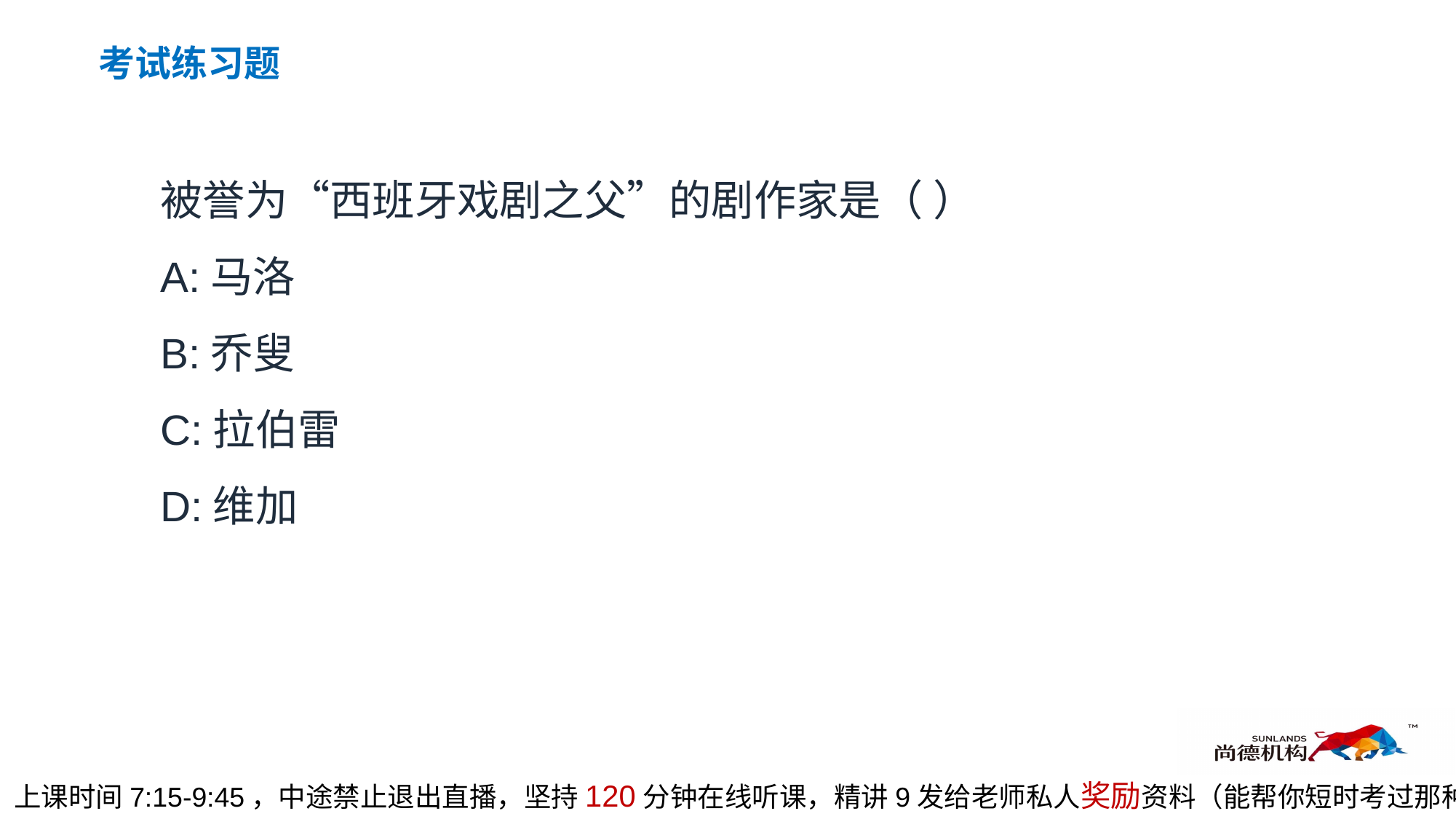

考试练习题
被誉为“西班牙戏剧之父”的剧作家是（ ）
A:马洛
B:乔叟
C:拉伯雷
D:维加